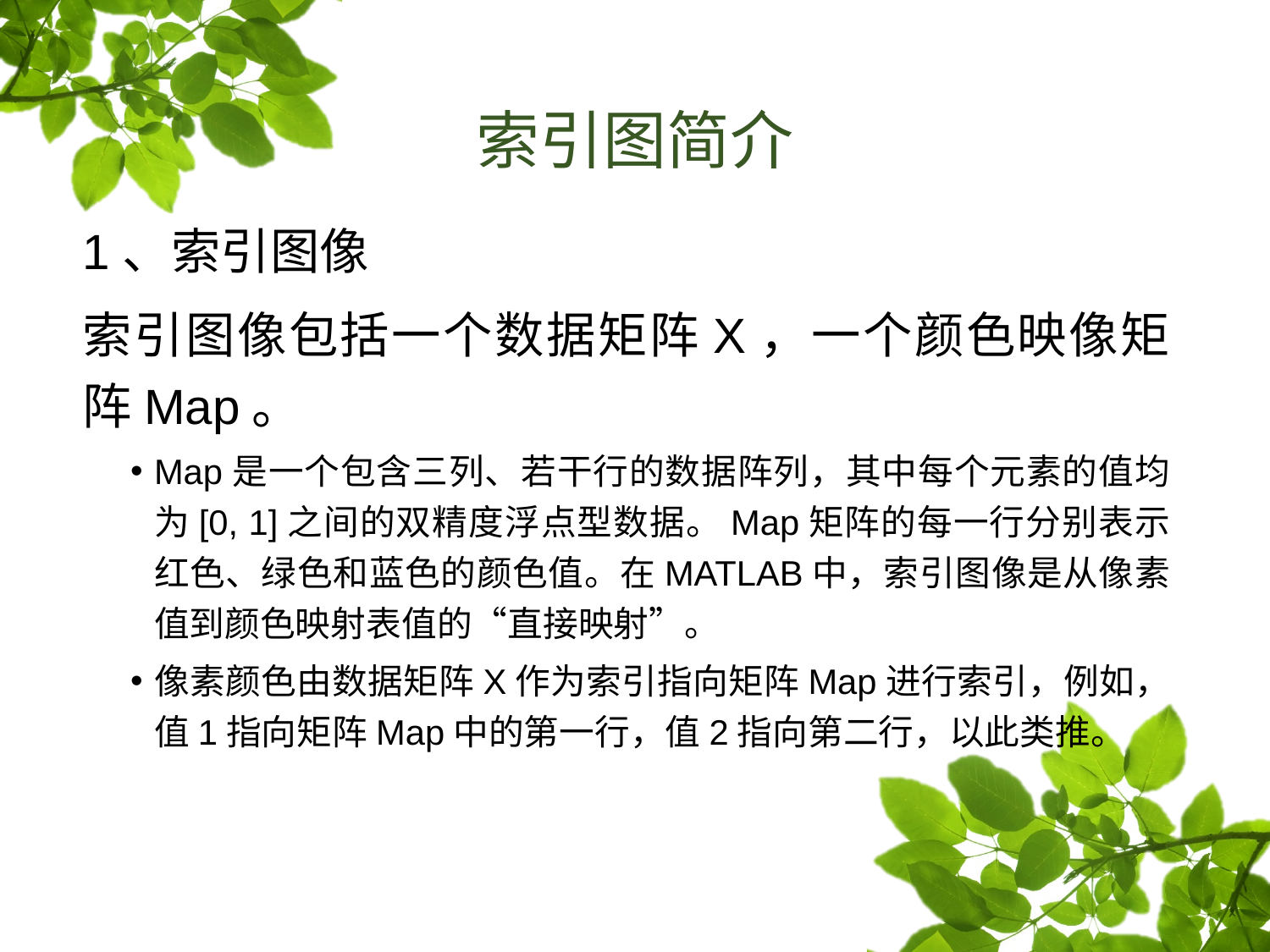

# 索引图简介
1、索引图像
索引图像包括一个数据矩阵X，一个颜色映像矩阵Map。
Map是一个包含三列、若干行的数据阵列，其中每个元素的值均为[0, 1]之间的双精度浮点型数据。Map矩阵的每一行分别表示红色、绿色和蓝色的颜色值。在MATLAB中，索引图像是从像素值到颜色映射表值的“直接映射”。
像素颜色由数据矩阵X作为索引指向矩阵Map进行索引，例如，值1指向矩阵Map中的第一行，值2指向第二行，以此类推。